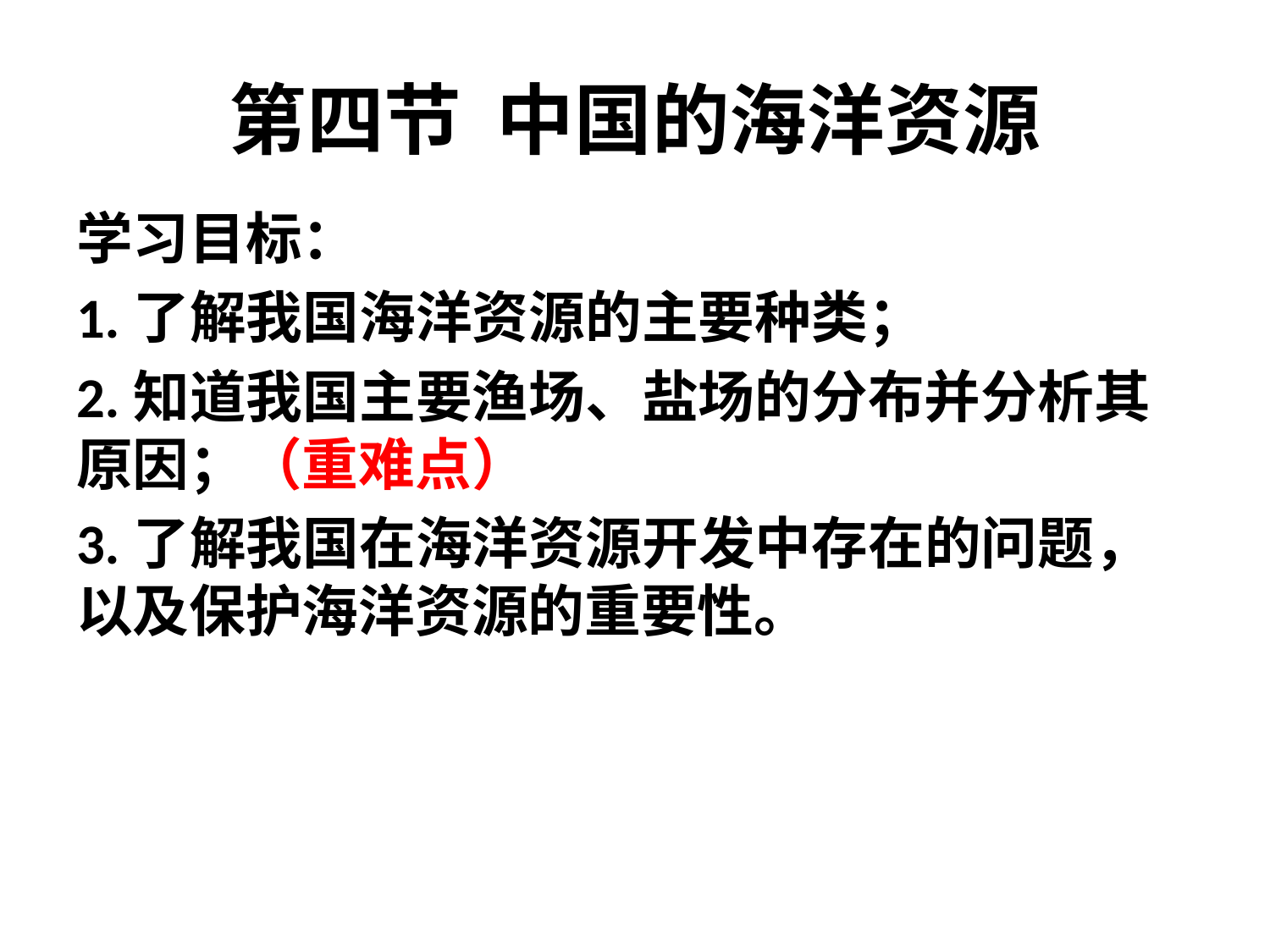

# 第四节  中国的海洋资源
学习目标：
1.了解我国海洋资源的主要种类；
2.知道我国主要渔场、盐场的分布并分析其原因；（重难点）
3.了解我国在海洋资源开发中存在的问题，以及保护海洋资源的重要性。